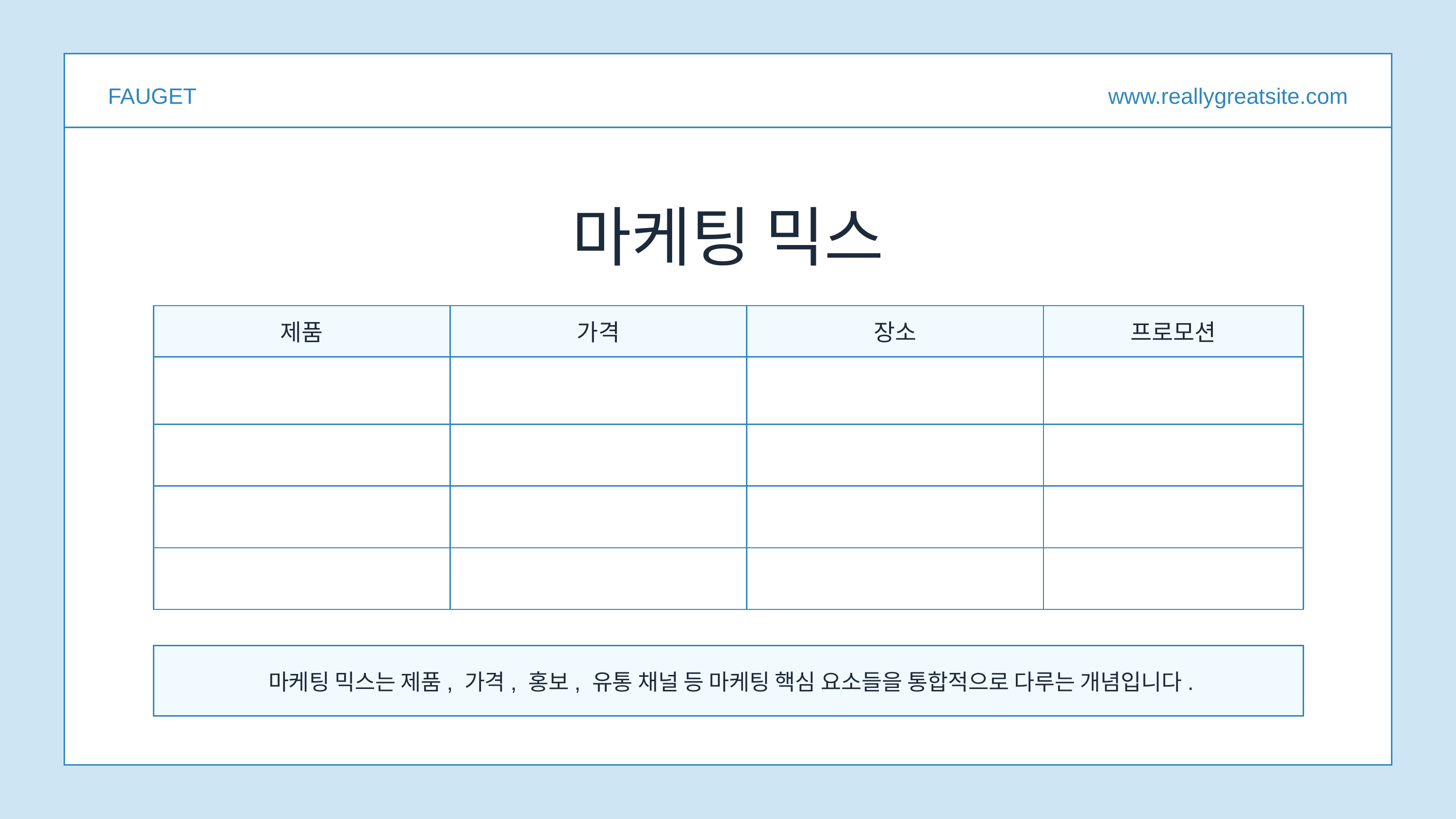

FAUGET
www.reallygreatsite.com

마케팅 믹스
| 제품 | 가격 | 장소 | 프로모션 |
| --- | --- | --- | --- |
|  |  |  |  |
|  |  |  |  |
|  |  |  |  |
|  |  |  |  |

마케팅 믹스는 제품, 가격, 홍보, 유통 채널 등 마케팅 핵심 요소들을 통합적으로 다루는 개념입니다.